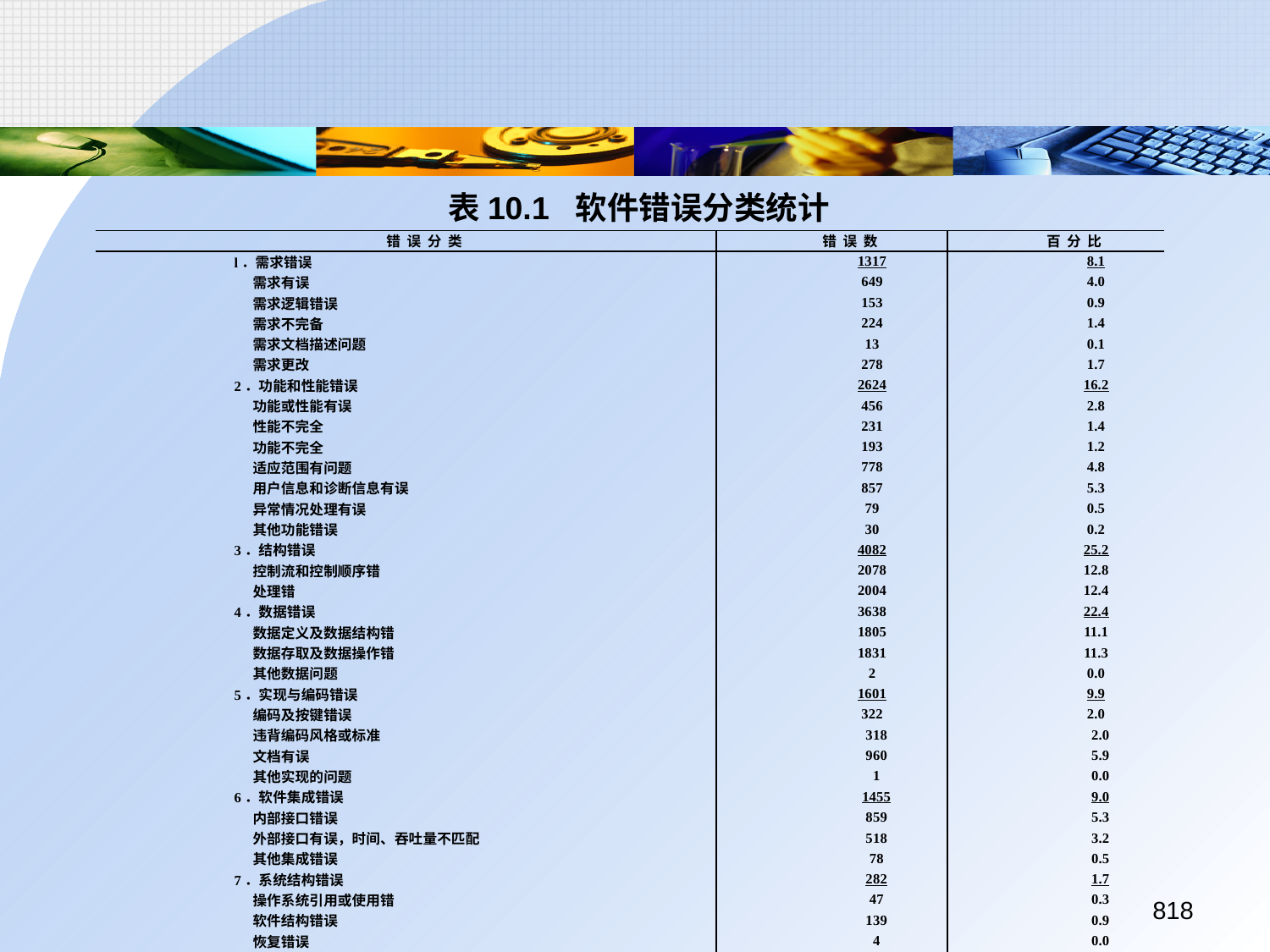

表10.1	软件错误分类统计
| 错 误 分 类 | 错 误 数 | 百 分 比 |
| --- | --- | --- |
| l．需求错误 | 1317 | 8.1 |
| 需求有误 | 649 | 4.0 |
| 需求逻辑错误 | 153 | 0.9 |
| 需求不完备 | 224 | 1.4 |
| 需求文档描述问题 | 13 | 0.1 |
| 需求更改 | 278 | 1.7 |
| 2．功能和性能错误 | 2624 | 16.2 |
| 功能或性能有误 | 456 | 2.8 |
| 性能不完全 | 231 | 1.4 |
| 功能不完全 | 193 | 1.2 |
| 适应范围有问题 | 778 | 4.8 |
| 用户信息和诊断信息有误 | 857 | 5.3 |
| 异常情况处理有误 | 79 | 0.5 |
| 其他功能错误 | 30 | 0.2 |
| 3．结构错误 | 4082 | 25.2 |
| 控制流和控制顺序错 | 2078 | 12.8 |
| 处理错 | 2004 | 12.4 |
| 4．数据错误 | 3638 | 22.4 |
| 数据定义及数据结构错 | 1805 | 11.1 |
| 数据存取及数据操作错 | 1831 | 11.3 |
| 其他数据问题 | 2 | 0.0 |
| 5．实现与编码错误 | 1601 | 9.9 |
| 编码及按键错误 | 322 | 2.0 |
| 违背编码风格或标准 | 318 | 2.0 |
| 文档有误 | 960 | 5.9 |
| 其他实现的问题 | 1 | 0.0 |
| 6．软件集成错误 | 1455 | 9.0 |
| 内部接口错误 | 859 | 5.3 |
| 外部接口有误，时间、吞吐量不匹配 | 518 | 3.2 |
| 其他集成错误 | 78 | 0.5 |
| 7．系统结构错误 | 282 | 1.7 |
| 操作系统引用或使用错 | 47 | 0.3 |
| 软件结构错误 | 139 | 0.9 |
| 恢复错误 | 4 | 0.0 |
| 执行错误 | 64 | 0.4 |
| 诊断错误 | 16 | 0.1 |
| 分割与覆盖错误 | 3 | 0.0 |
| 引用环境错误 | 9 | 0.1 |
818